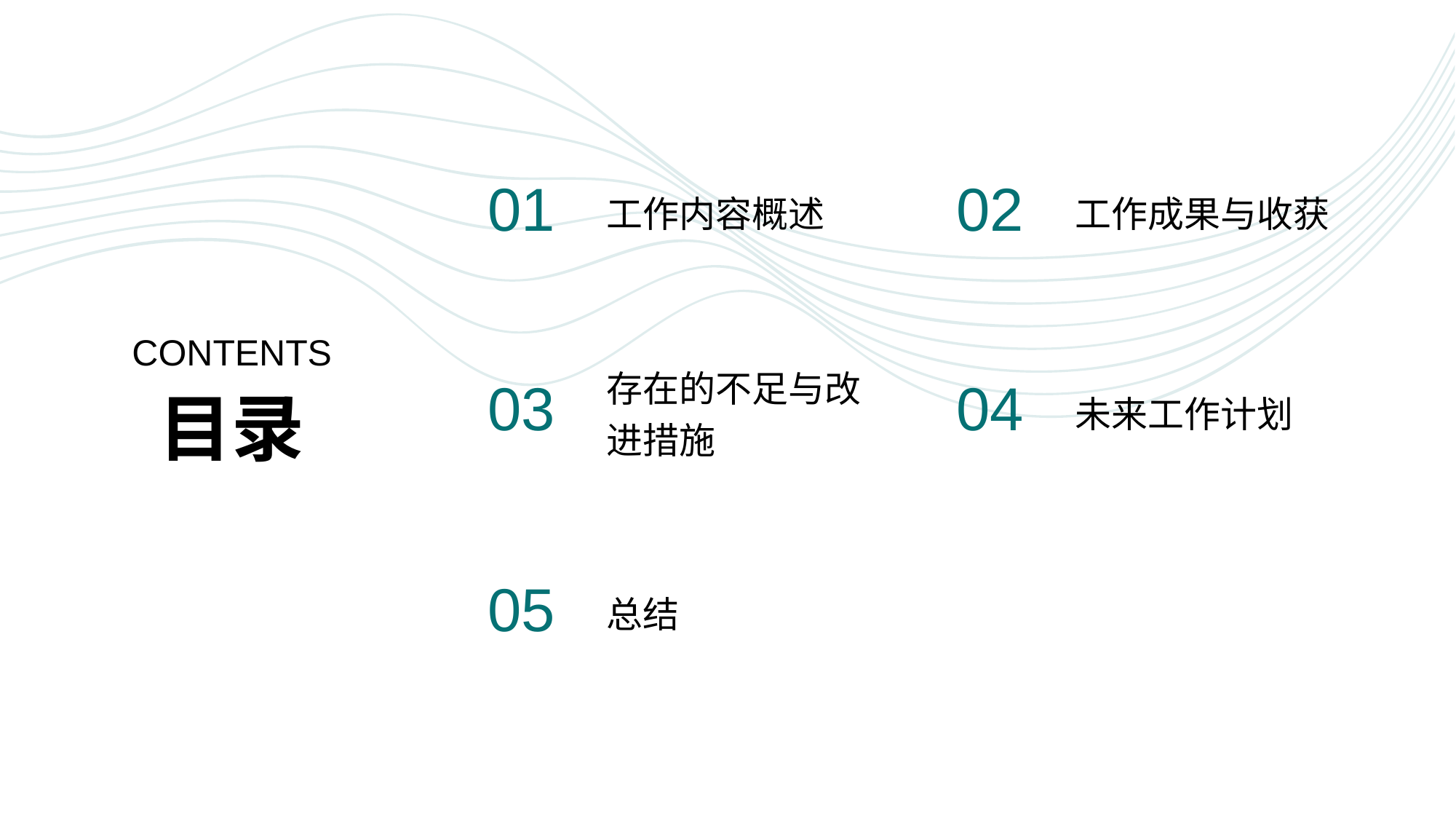

工作内容概述
工作成果与收获

01
02
CONTENTS
存在的不足与改进措施
未来工作计划

03
04
目录
总结

05